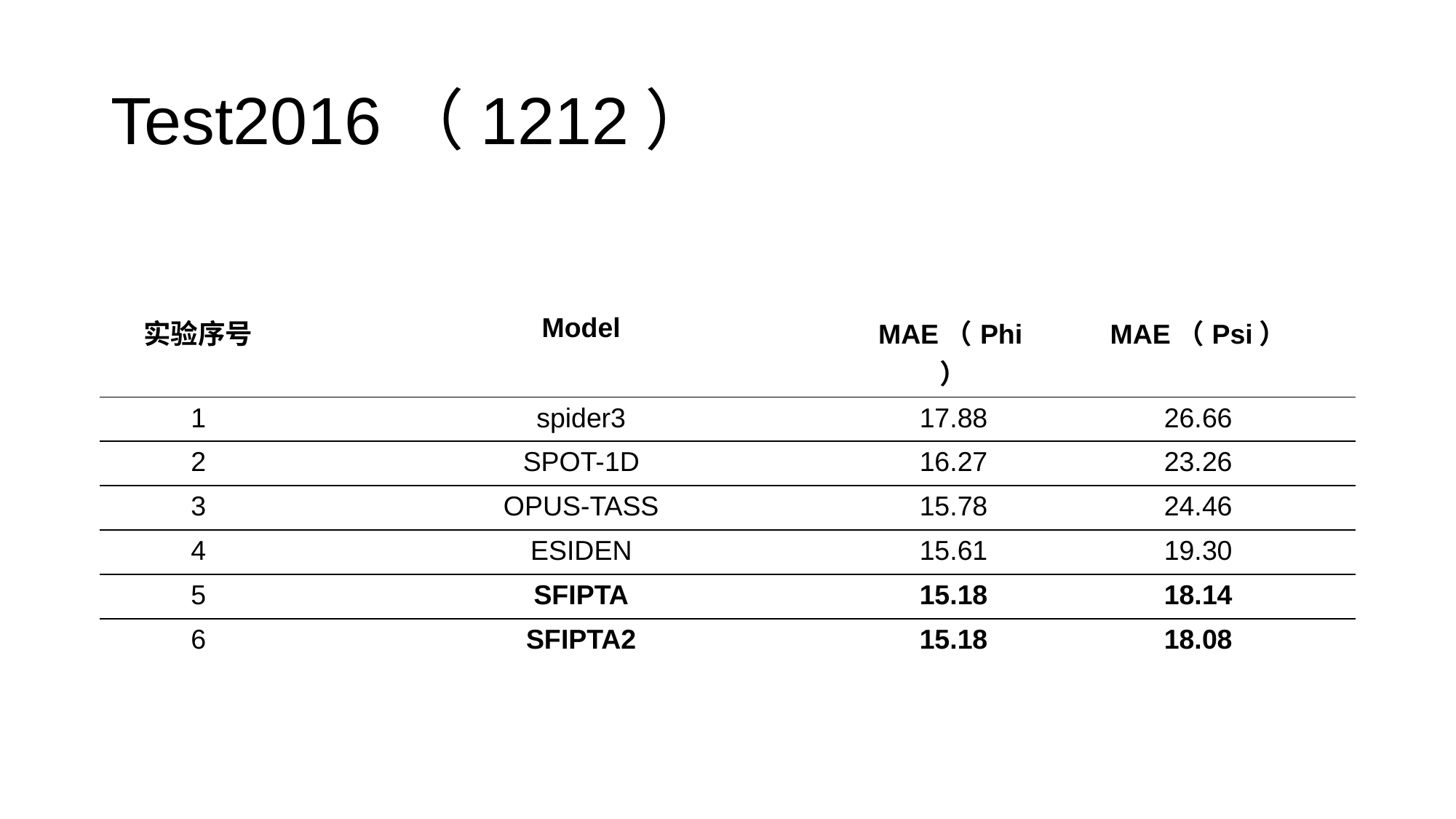

# Test2016（1212）
| 实验序号 | Model | MAE（Phi） | MAE（Psi） |
| --- | --- | --- | --- |
| 1 | spider3 | 17.88 | 26.66 |
| 2 | SPOT-1D | 16.27 | 23.26 |
| 3 | OPUS-TASS | 15.78 | 24.46 |
| 4 | ESIDEN | 15.61 | 19.30 |
| 5 | SFIPTA | 15.18 | 18.14 |
| 6 | SFIPTA2 | 15.18 | 18.08 |